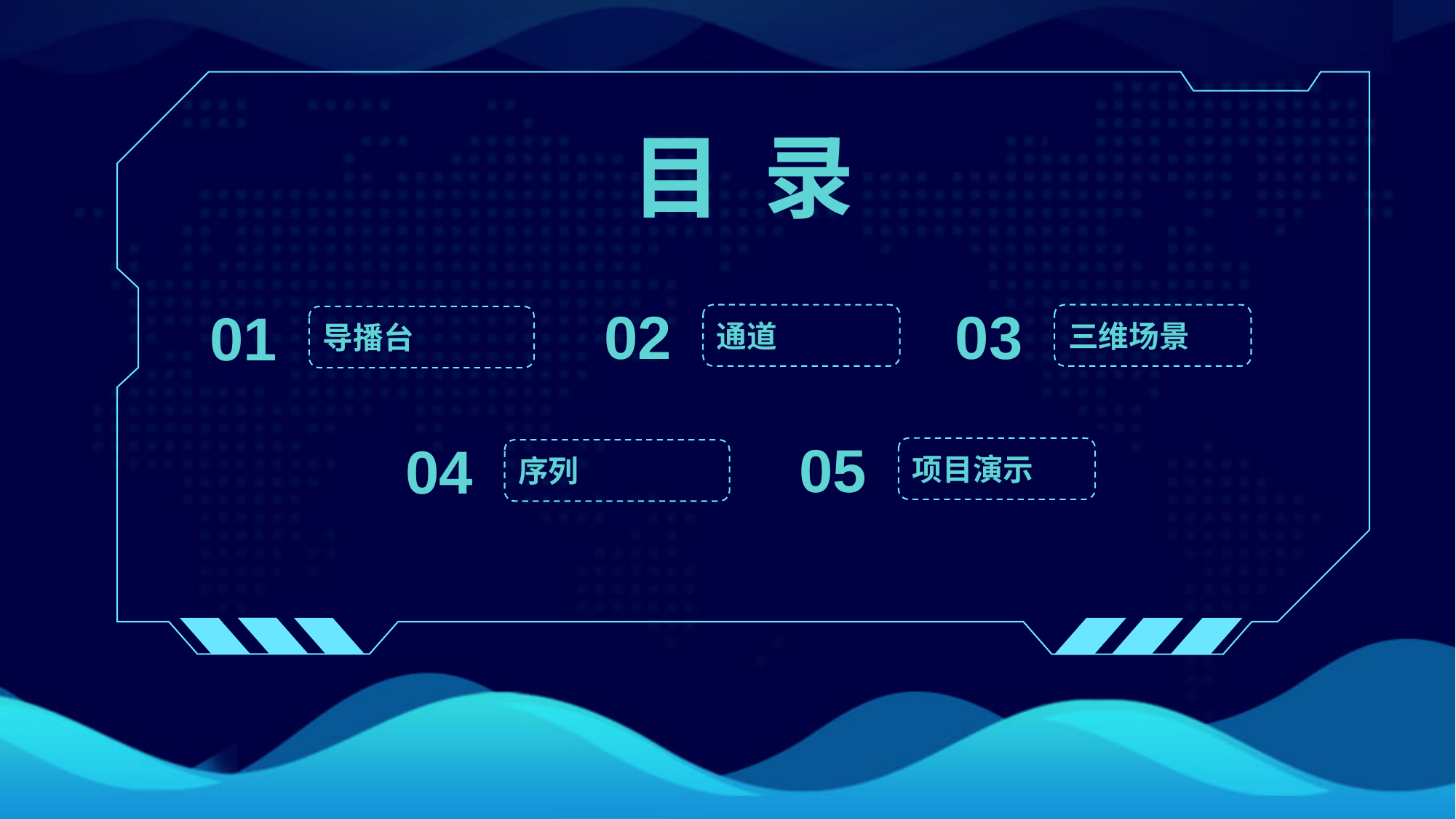

目  录
02
03
01
通道
三维场景
导播台
05
04
项目演示
序列